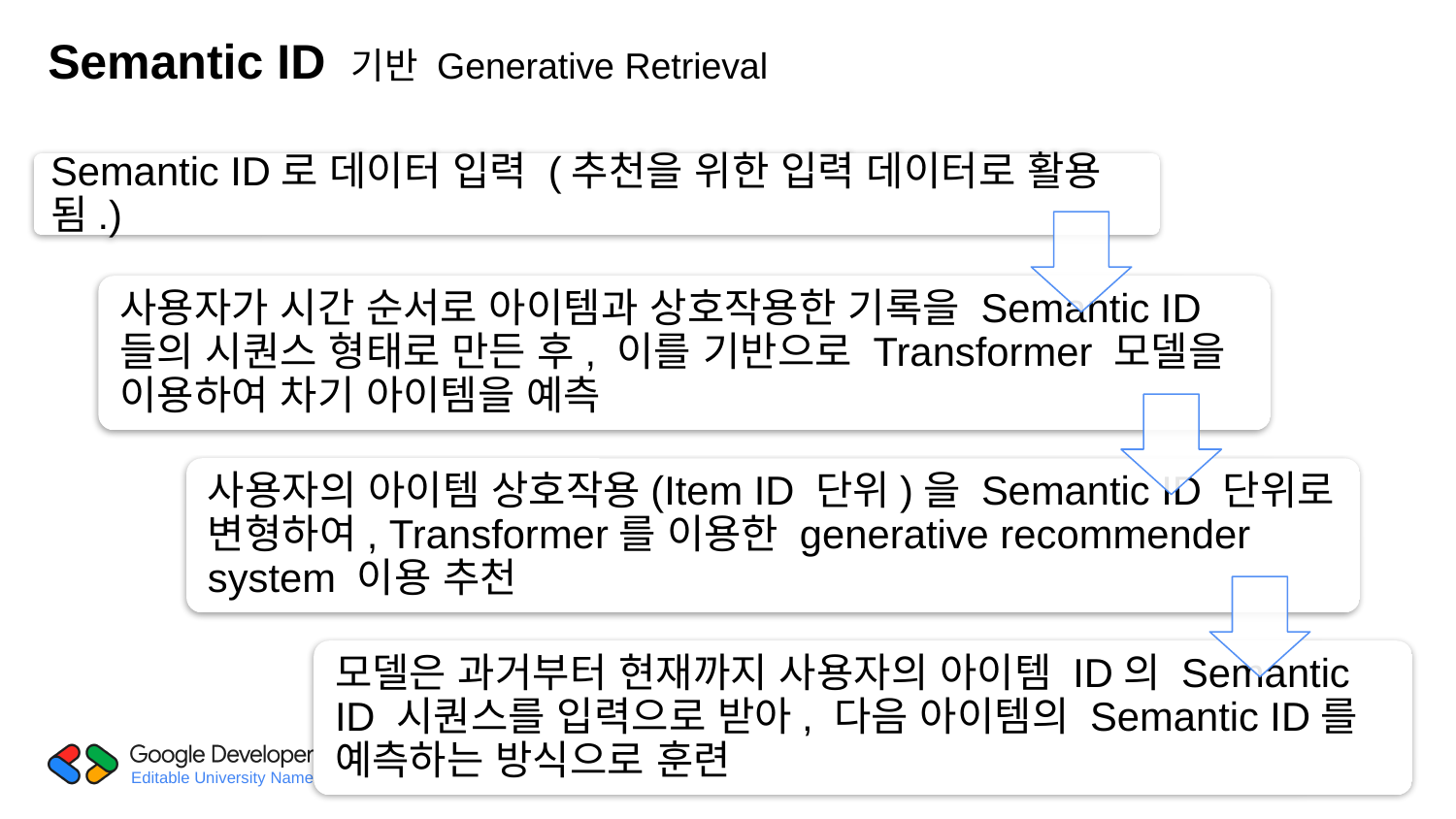

Semantic ID 기반 Generative Retrieval
Semantic ID로 데이터 입력 (추천을 위한 입력 데이터로 활용됨.)
사용자가 시간 순서로 아이템과 상호작용한 기록을 Semantic ID들의 시퀀스 형태로 만든 후, 이를 기반으로 Transformer 모델을 이용하여 차기 아이템을 예측
사용자의 아이템 상호작용(Item ID 단위)을 Semantic ID 단위로 변형하여, Transformer를 이용한 generative recommender system 이용 추천
모델은 과거부터 현재까지 사용자의 아이템 ID의 Semantic ID 시퀀스를 입력으로 받아, 다음 아이템의 Semantic ID를 예측하는 방식으로 훈련